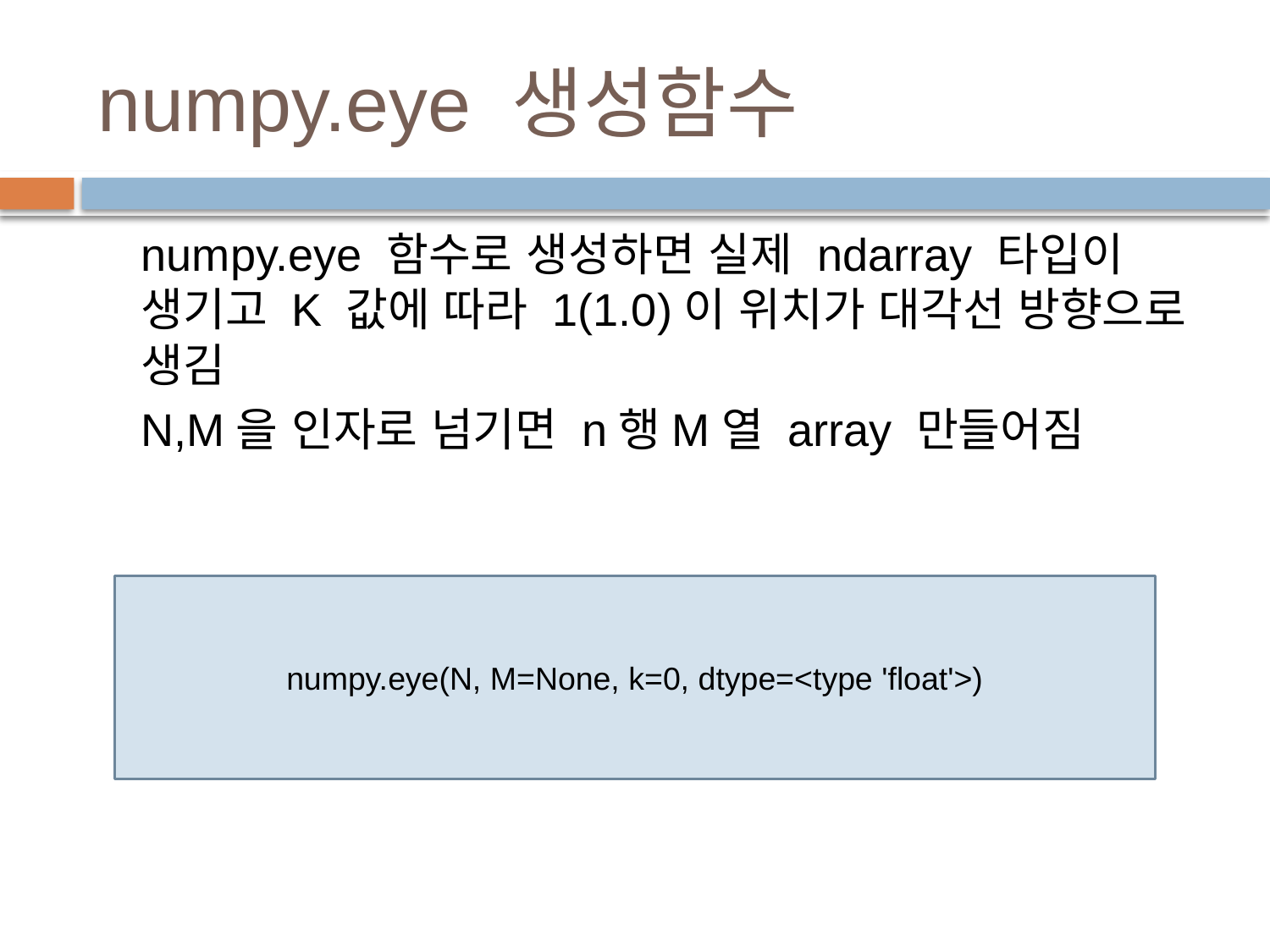

# numpy.eye 생성함수
numpy.eye 함수로 생성하면 실제 ndarray 타입이 생기고 K 값에 따라 1(1.0)이 위치가 대각선 방향으로 생김
N,M을 인자로 넘기면 n행M열 array 만들어짐

numpy.eye(N, M=None, k=0, dtype=<type 'float'>)